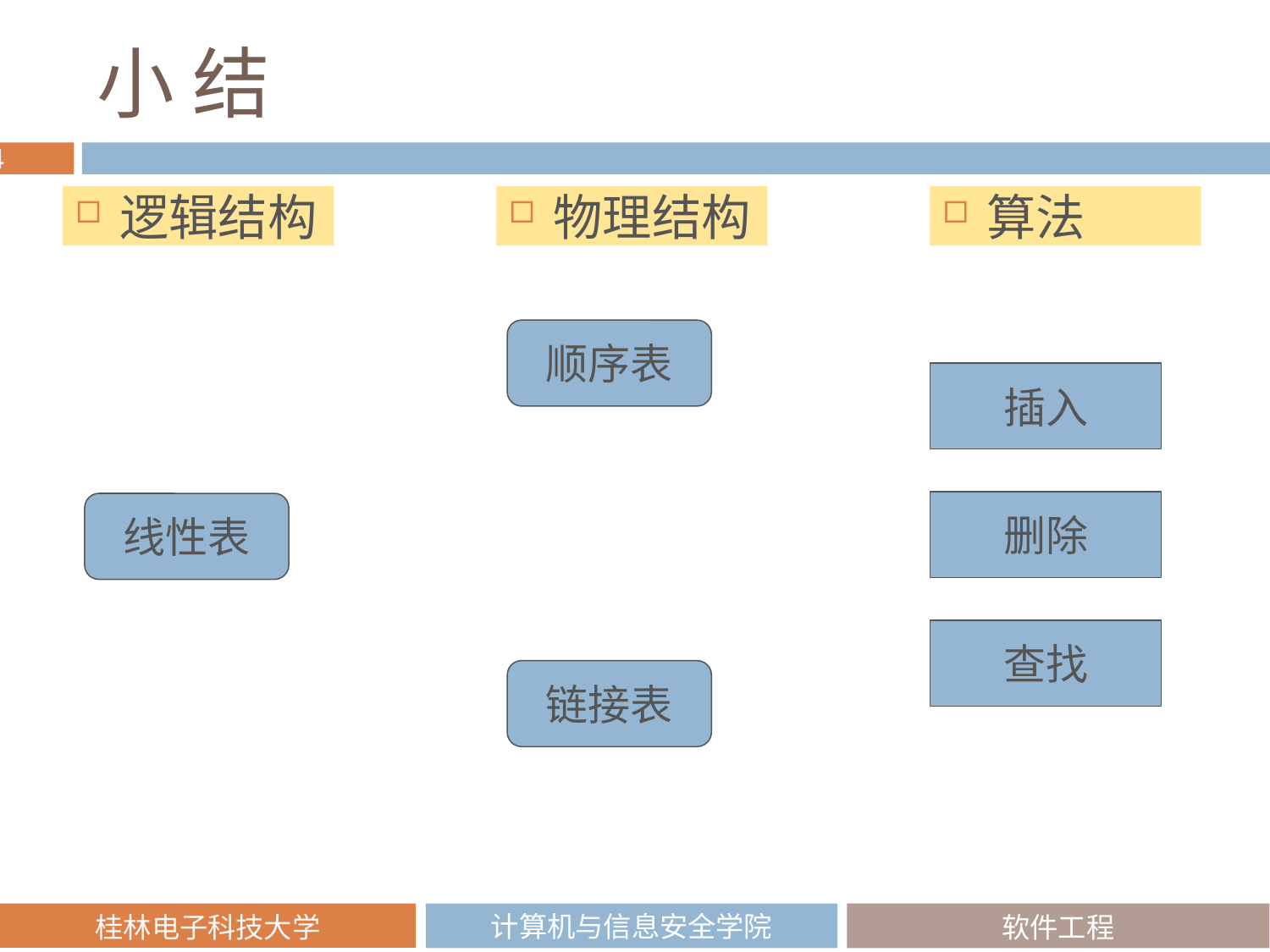

# 小 结
逻辑结构
物理结构
算法
顺序表
插入
删除
线性表
查找
链接表